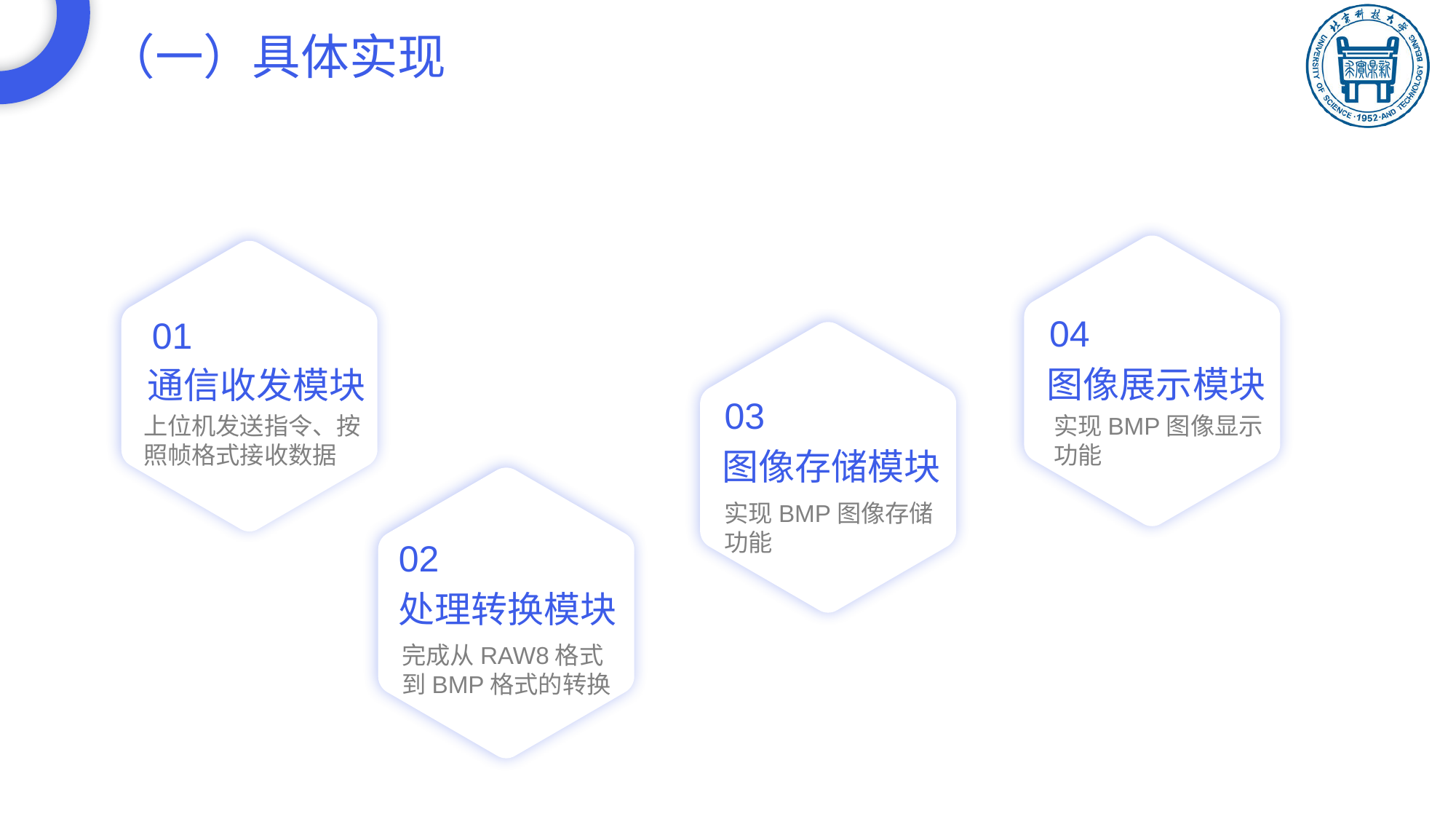

# （一）具体实现

04
图像展示模块
实现BMP图像显示功能

01
通信收发模块
上位机发送指令、按照帧格式接收数据

03
图像存储模块
实现BMP图像存储功能

02
处理转换模块
完成从RAW8格式到BMP格式的转换